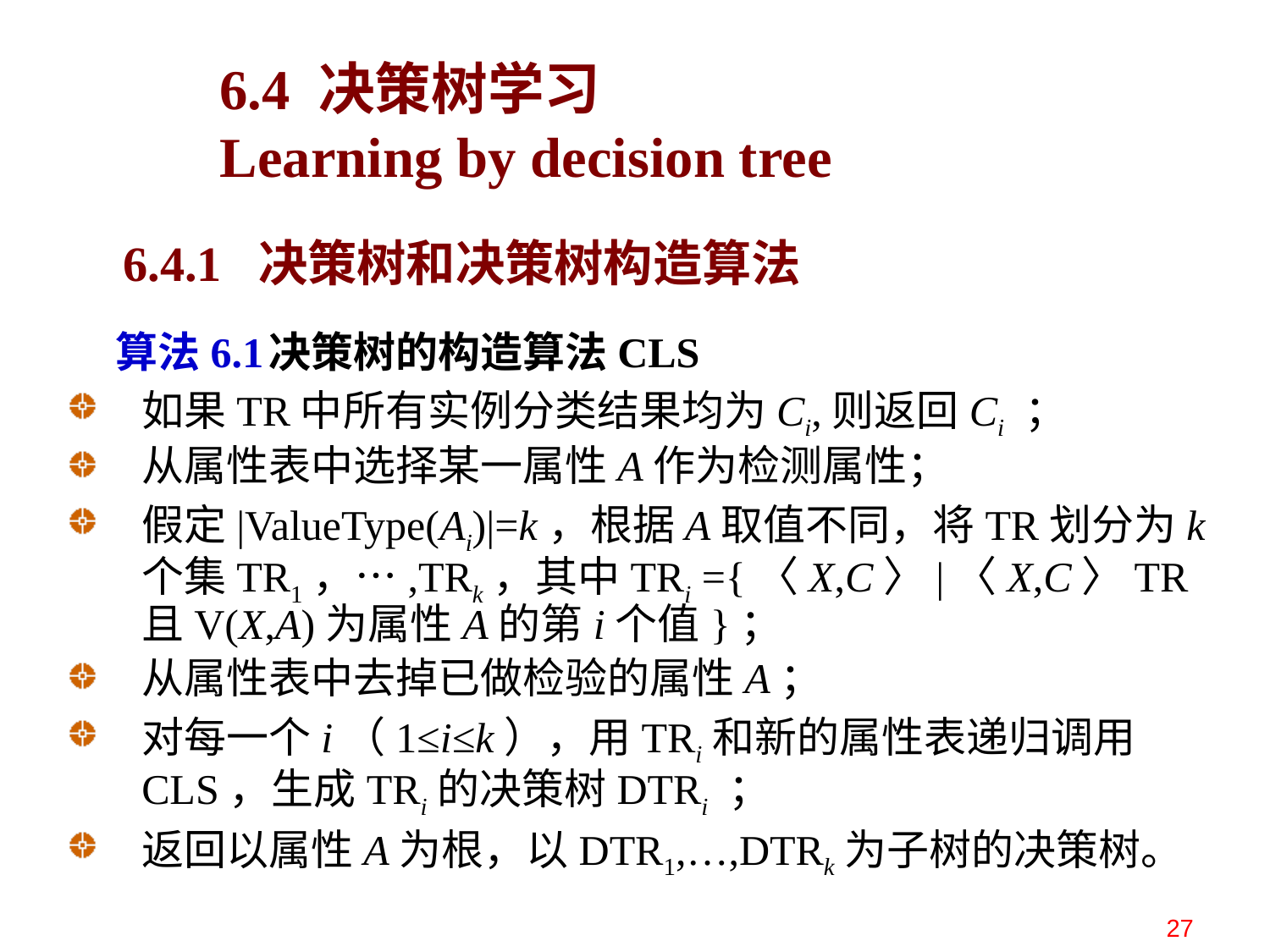

# 6.4 决策树学习 Learning by decision tree
6.4.1  决策树和决策树构造算法
    算法6.1	决策树的构造算法CLS
如果TR中所有实例分类结果均为Ci,则返回Ci ；
从属性表中选择某一属性A作为检测属性；
假定|ValueType(Ai)|=k，根据A取值不同，将TR划分为k个集TR1，…,TRk，其中TRi ={〈X,C〉|〈X,C〉TR且V(X,A)为属性A的第i个值}；
从属性表中去掉已做检验的属性A；
对每一个i（1≤i≤k），用TRi和新的属性表递归调用CLS，生成TRi的决策树DTRi ；
返回以属性A为根，以DTR1,…,DTRk为子树的决策树。
27